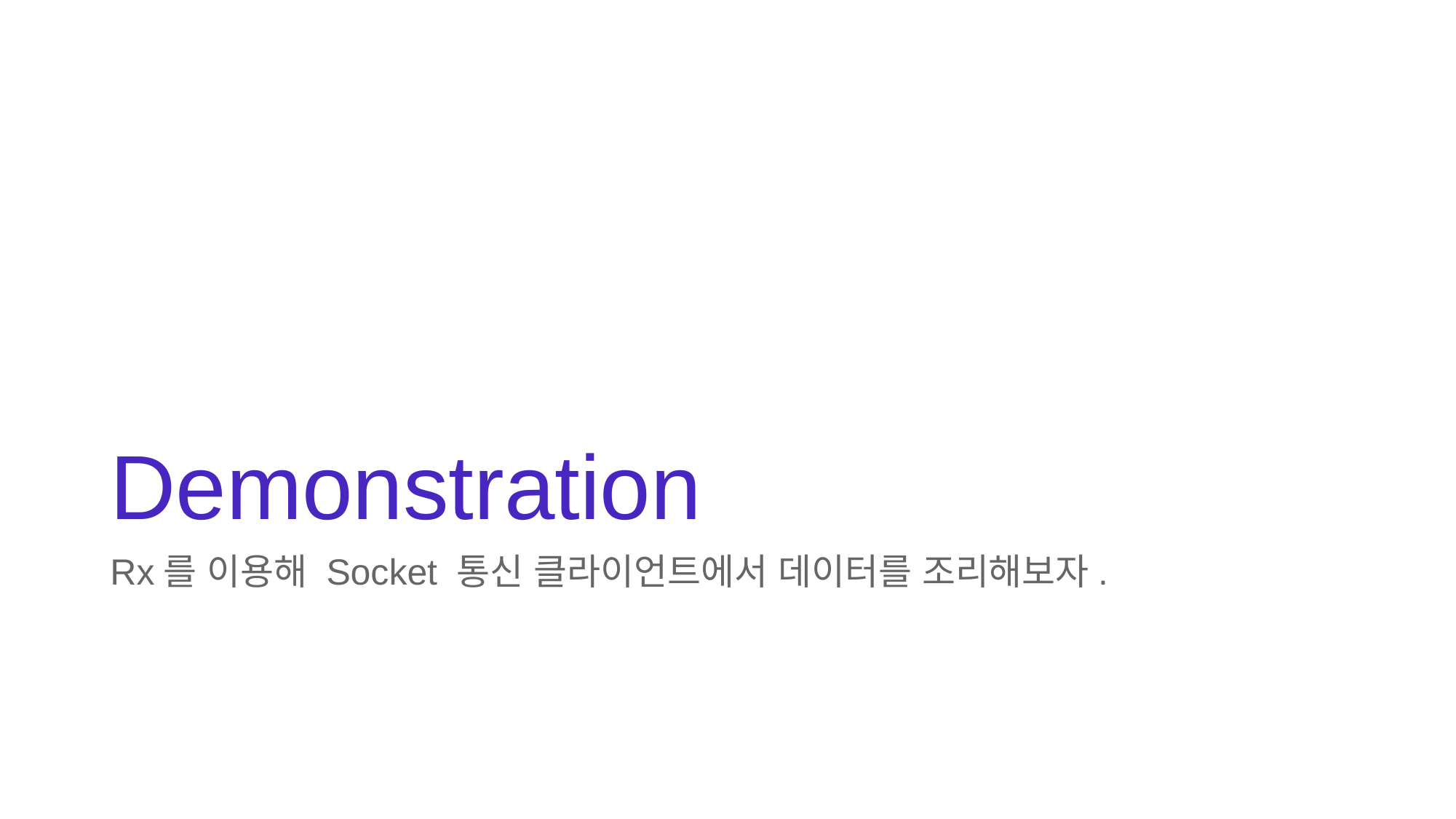

# Demonstration
Rx를 이용해 Socket 통신 클라이언트에서 데이터를 조리해보자.